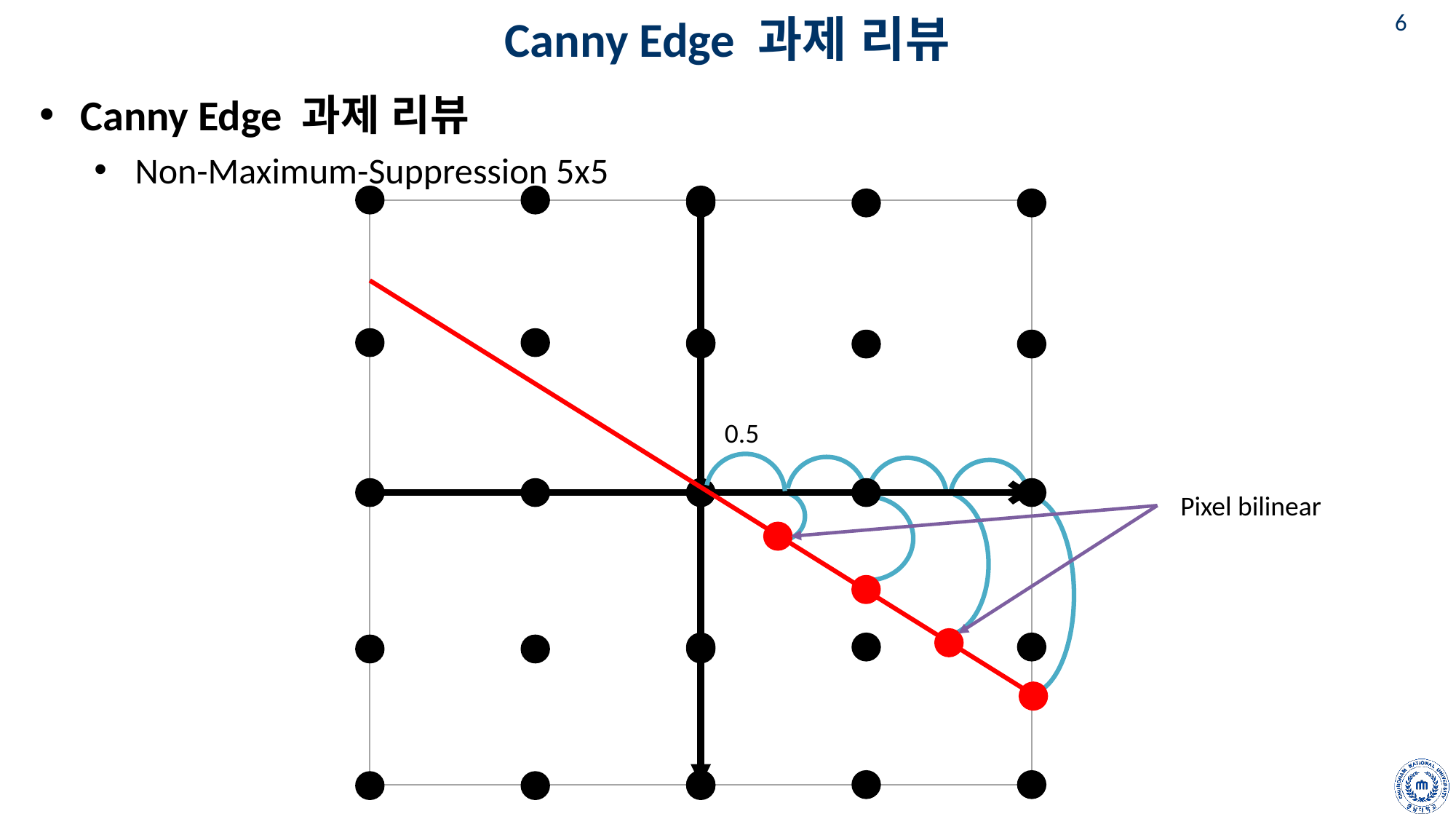

# Canny Edge 과제 리뷰
Canny Edge 과제 리뷰
Non-Maximum-Suppression 5x5

0.5

Pixel bilinear